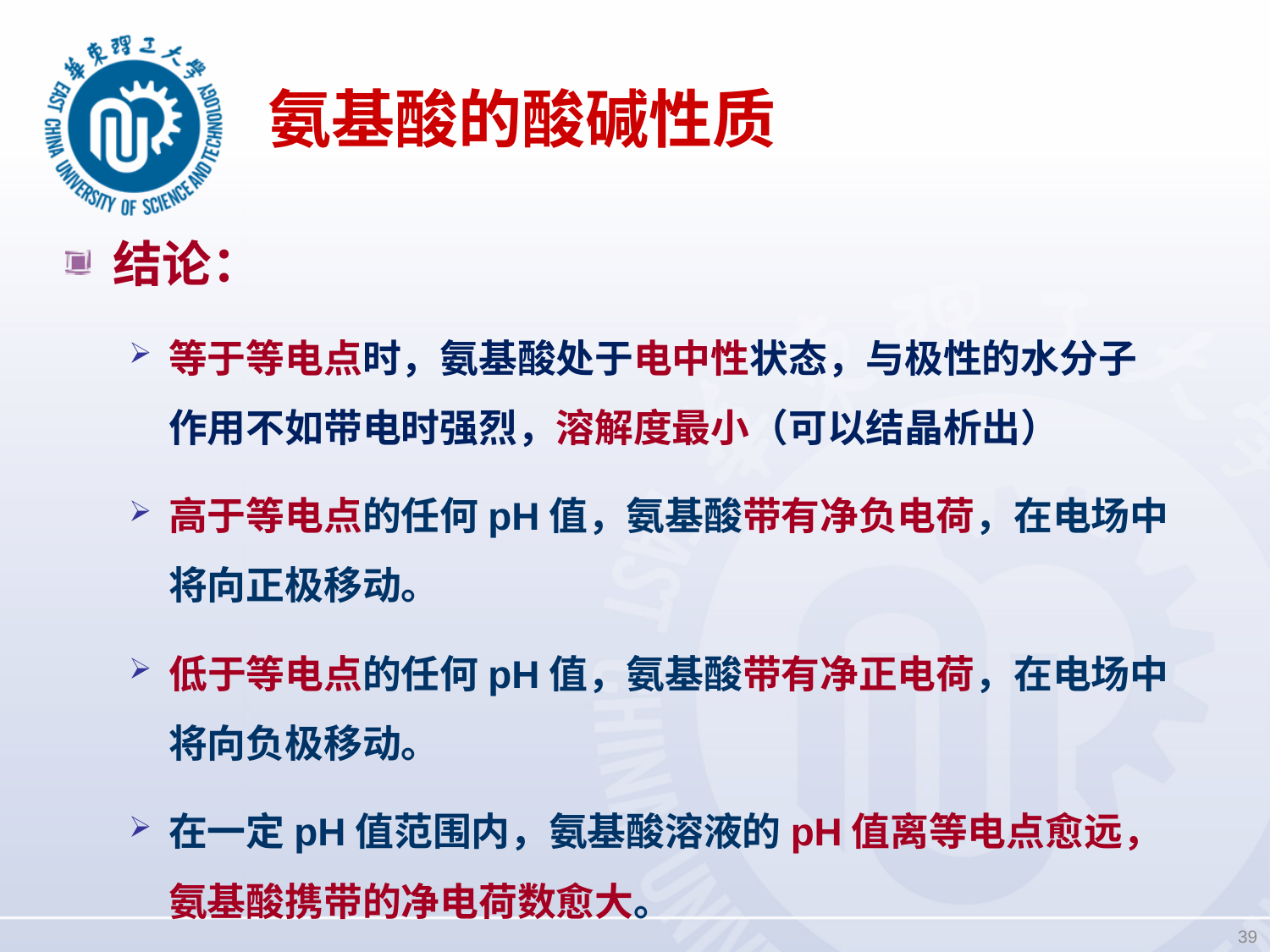

# 氨基酸的酸碱性质
结论：
等于等电点时，氨基酸处于电中性状态，与极性的水分子作用不如带电时强烈，溶解度最小（可以结晶析出）
高于等电点的任何pH值，氨基酸带有净负电荷，在电场中将向正极移动。
低于等电点的任何pH值，氨基酸带有净正电荷，在电场中将向负极移动。
在一定pH值范围内，氨基酸溶液的pH值离等电点愈远，氨基酸携带的净电荷数愈大。
39